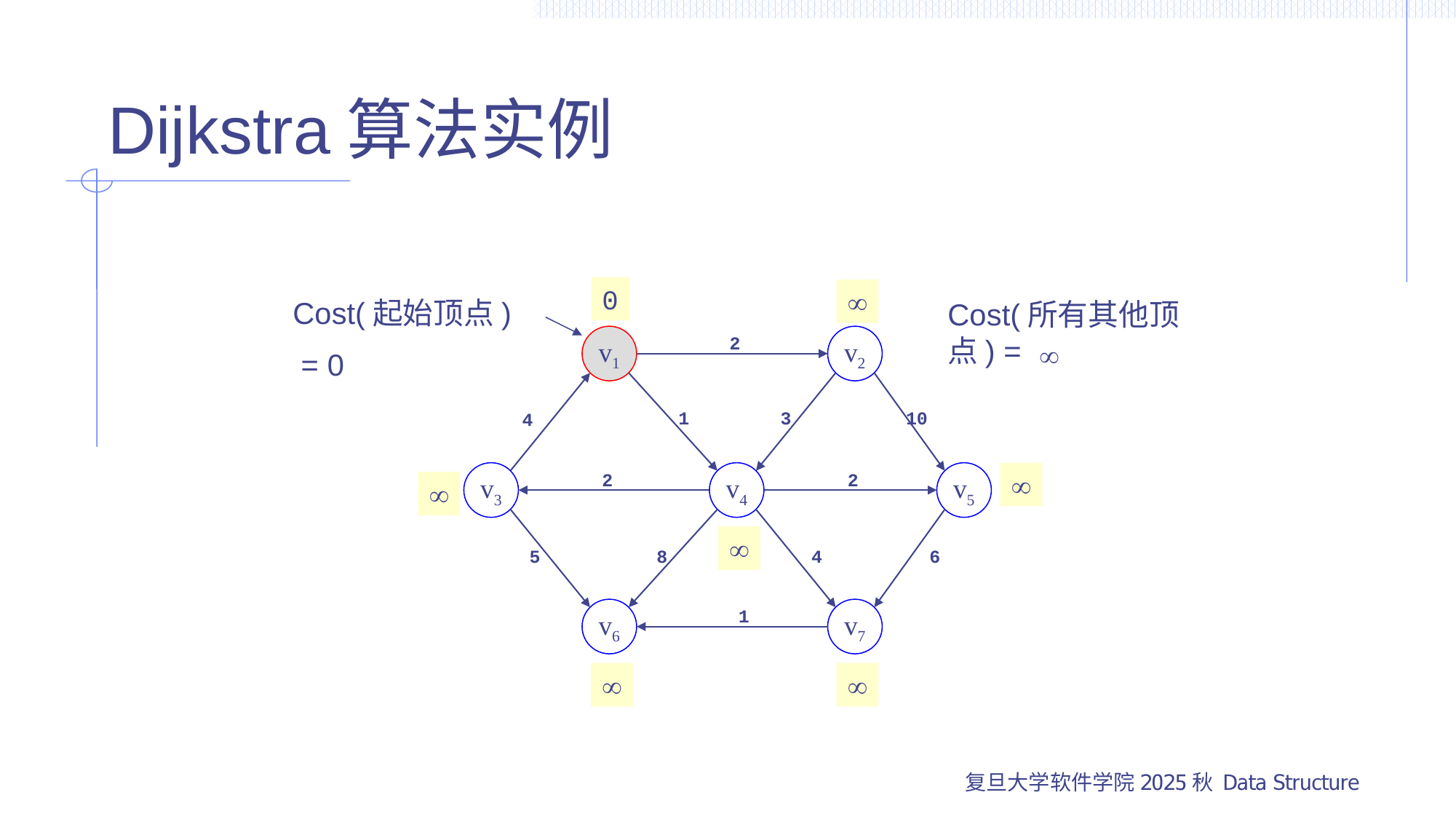

# Dijkstra算法实例
0
∞
Cost(起始顶点)
 = 0
Cost(所有其他顶点) =

v1
v2
2
∞
1
3
10
4
v3
v4
v5
∞
2
2
∞
∞
5
8
4
6
v6
v7
1
∞
∞